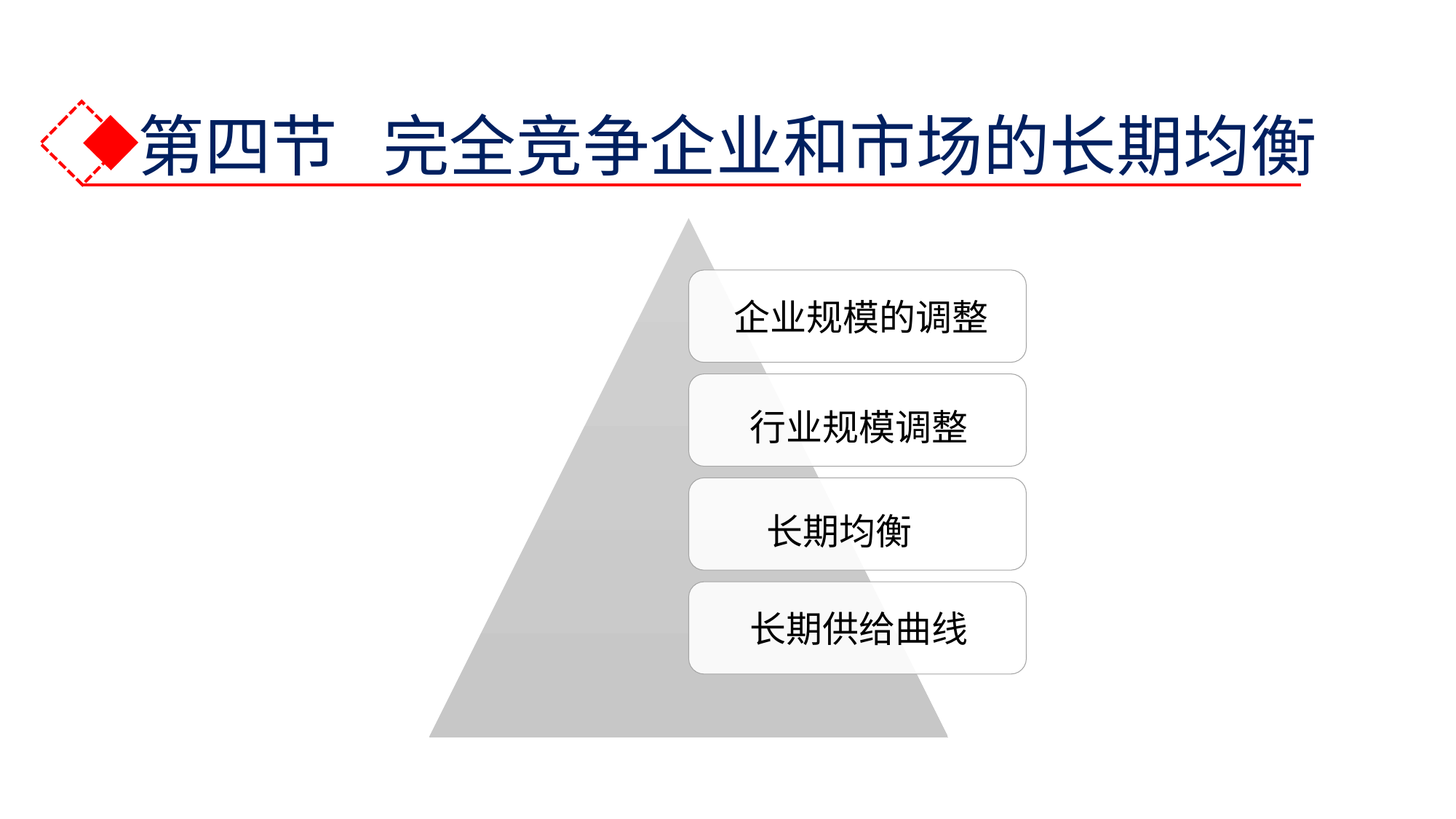

# 第四节   完全竞争企业和市场的长期均衡

  企业规模的调整

    行业规模调整

      长期均衡
    长期供给曲线